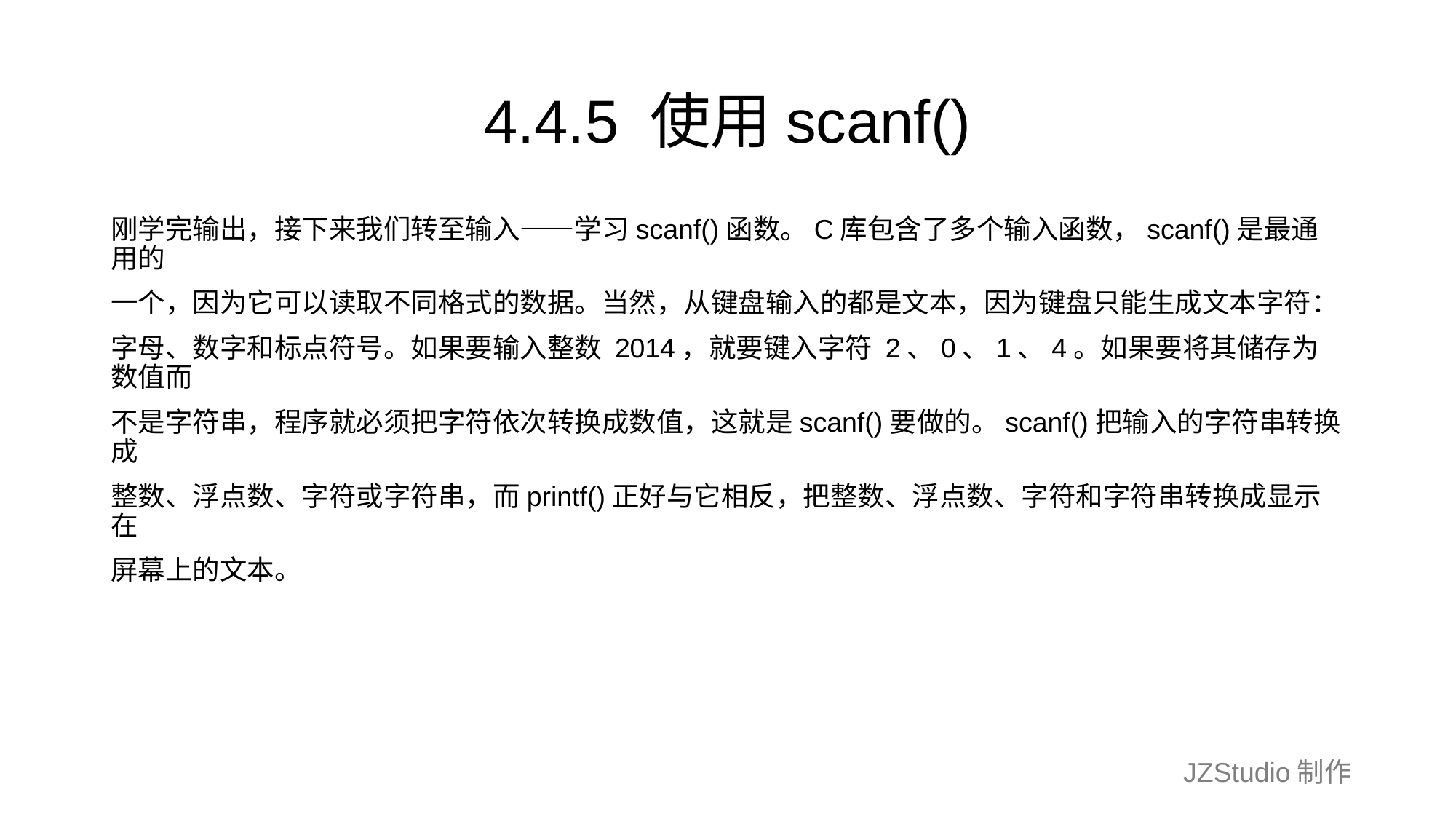

# 4.4.5 使用scanf()
刚学完输出，接下来我们转至输入——学习scanf()函数。C库包含了多个输入函数，scanf()是最通用的
一个，因为它可以读取不同格式的数据。当然，从键盘输入的都是文本，因为键盘只能生成文本字符：
字母、数字和标点符号。如果要输入整数 2014，就要键入字符 2、0、1、4。如果要将其储存为数值而
不是字符串，程序就必须把字符依次转换成数值，这就是scanf()要做的。scanf()把输入的字符串转换成
整数、浮点数、字符或字符串，而printf()正好与它相反，把整数、浮点数、字符和字符串转换成显示在
屏幕上的文本。